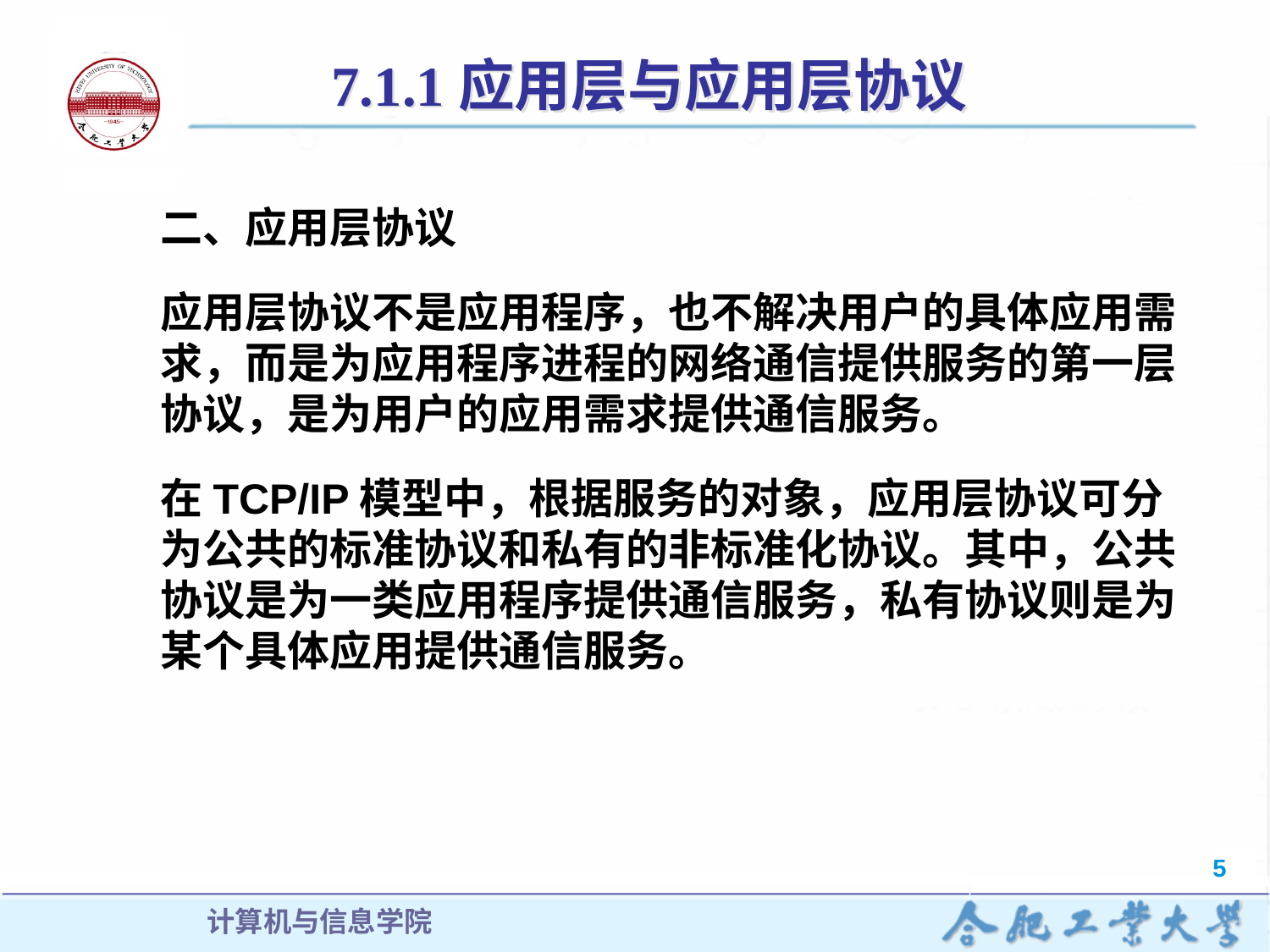

7.1.1应用层与应用层协议
二、应用层协议
应用层协议不是应用程序，也不解决用户的具体应用需求，而是为应用程序进程的网络通信提供服务的第一层协议，是为用户的应用需求提供通信服务。
在TCP/IP模型中，根据服务的对象，应用层协议可分为公共的标准协议和私有的非标准化协议。其中，公共协议是为一类应用程序提供通信服务，私有协议则是为某个具体应用提供通信服务。